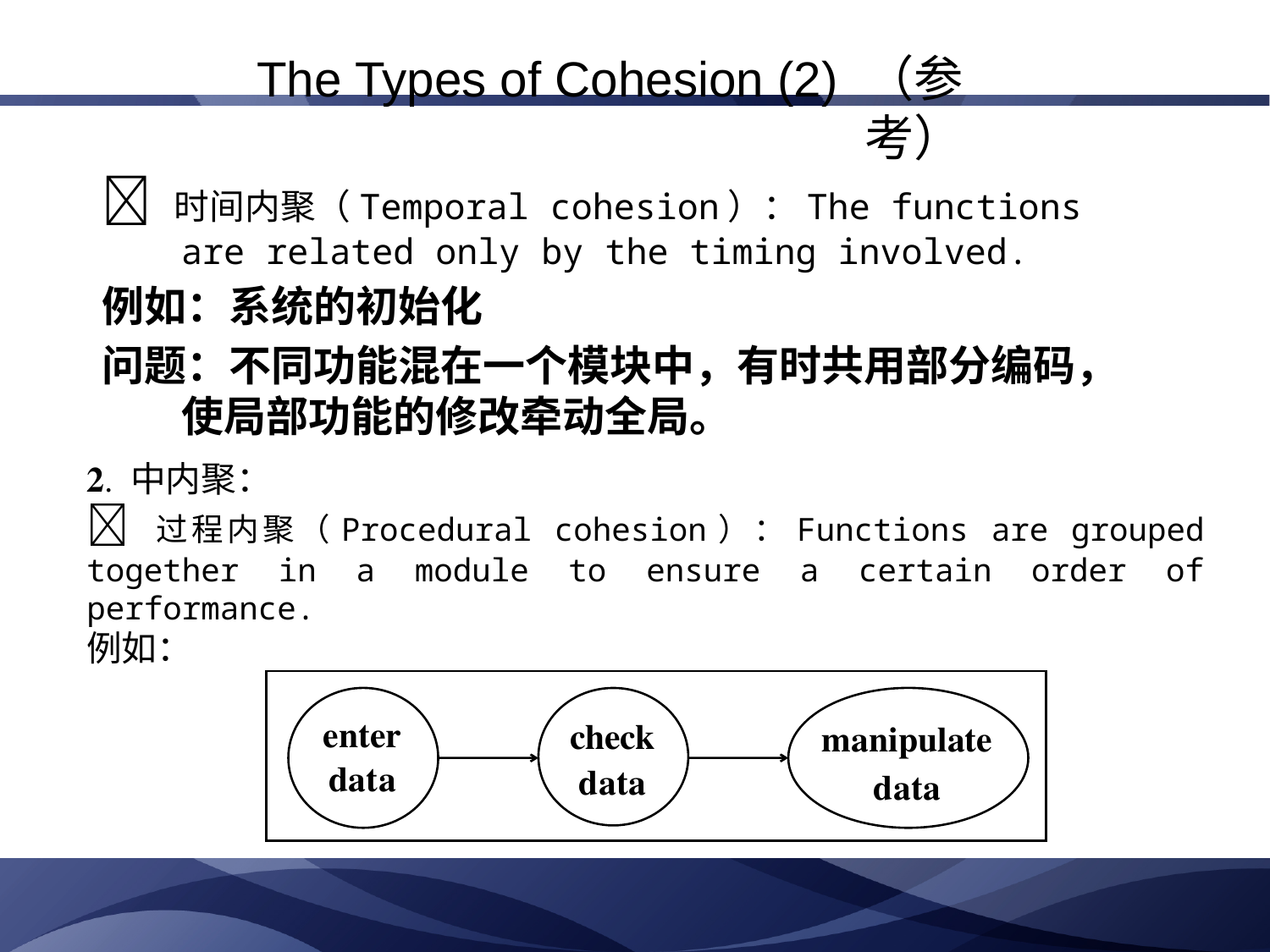

The Types of Cohesion (2) （参考）
♦ 时间内聚（Temporal cohesion）：The functions are related only by the timing involved.
例如：系统的初始化
问题：不同功能混在一个模块中，有时共用部分编码，使局部功能的修改牵动全局。
2. 中内聚：
♦ 过程内聚（Procedural cohesion）：Functions are grouped together in a module to ensure a certain order of performance.
例如：

enter data

check data

manipulate data